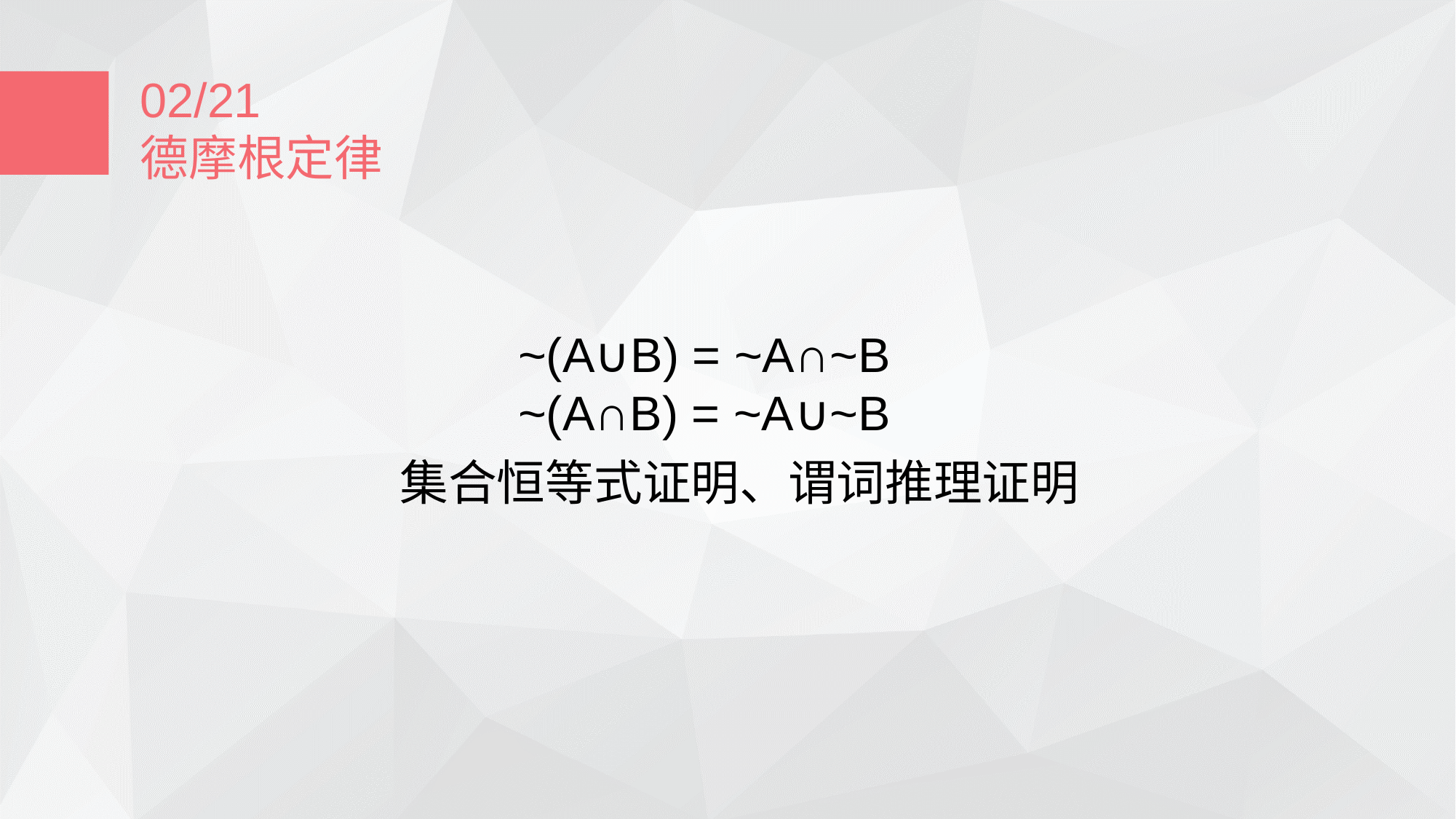

02/21
德摩根定律

~(A∪B) = ~A∩~B
~(A∩B) = ~A∪~B
集合恒等式证明、谓词推理证明